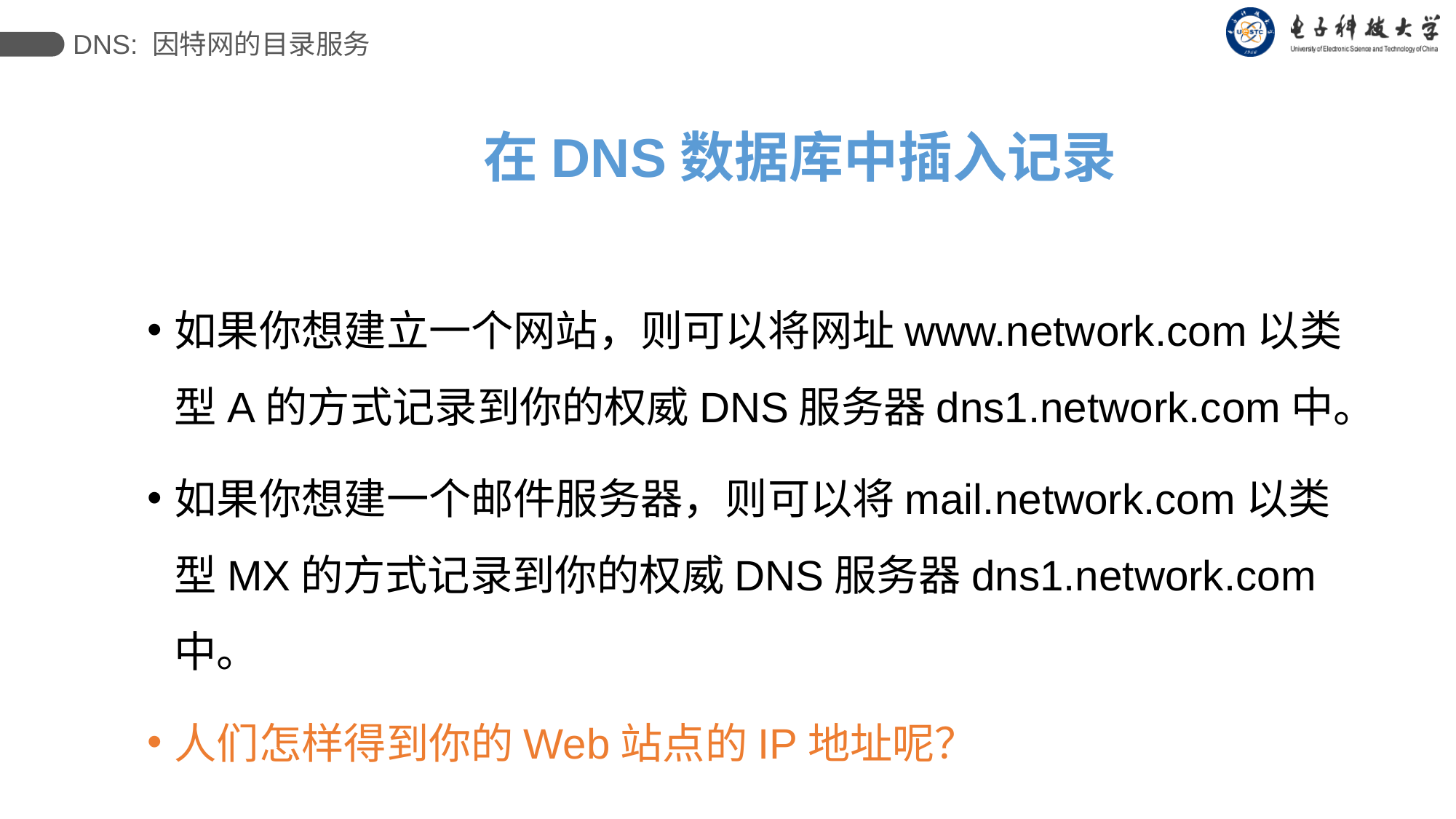

DNS: 因特网的目录服务
# 在DNS数据库中插入记录
如果你想建立一个网站，则可以将网址www.network.com以类型A的方式记录到你的权威DNS服务器dns1.network.com中。
如果你想建一个邮件服务器，则可以将mail.network.com以类型MX的方式记录到你的权威DNS服务器dns1.network.com中。
人们怎样得到你的Web站点的IP地址呢？